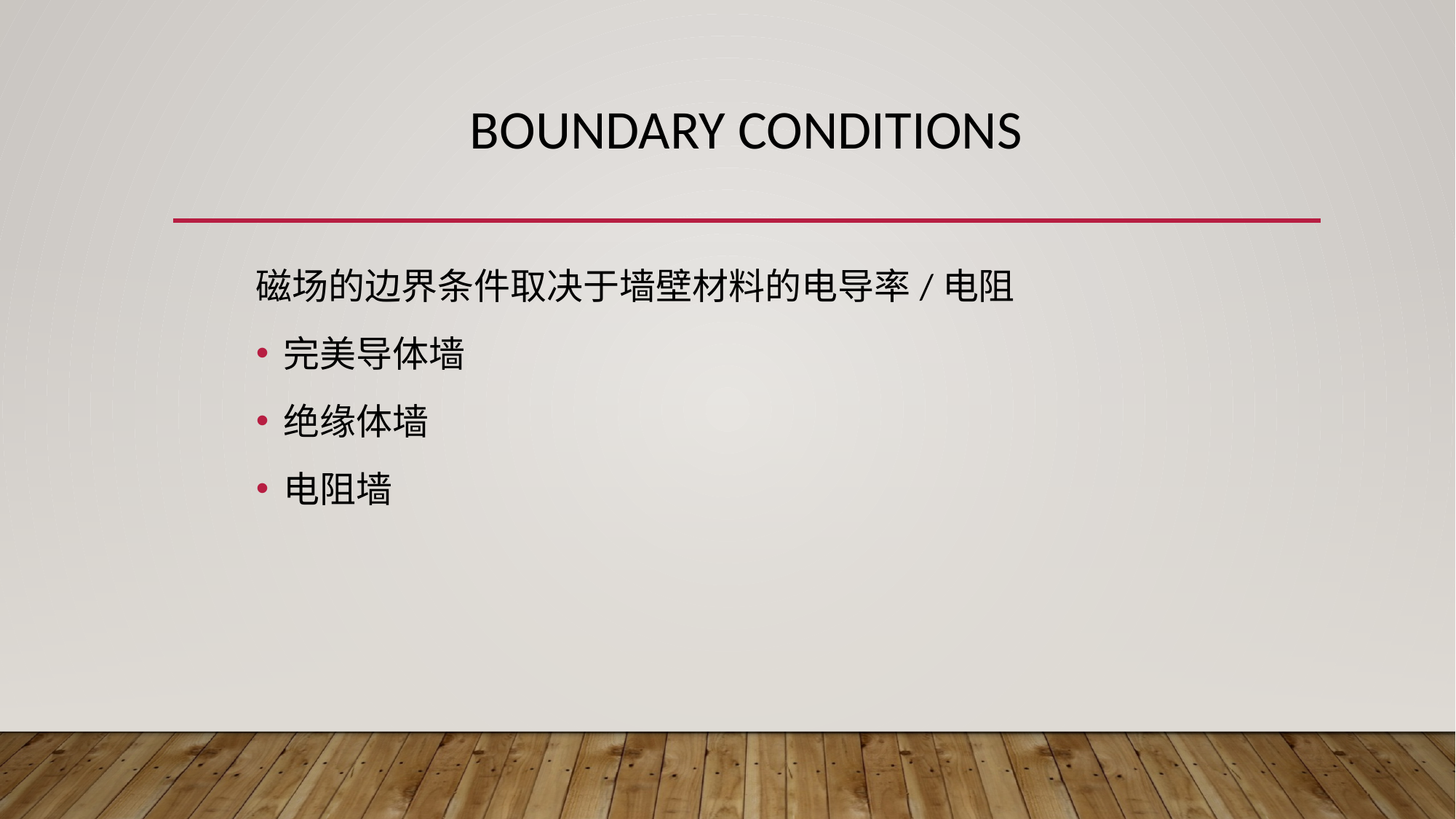

# Boundary conditions
磁场的边界条件取决于墙壁材料的电导率/电阻
完美导体墙
绝缘体墙
电阻墙